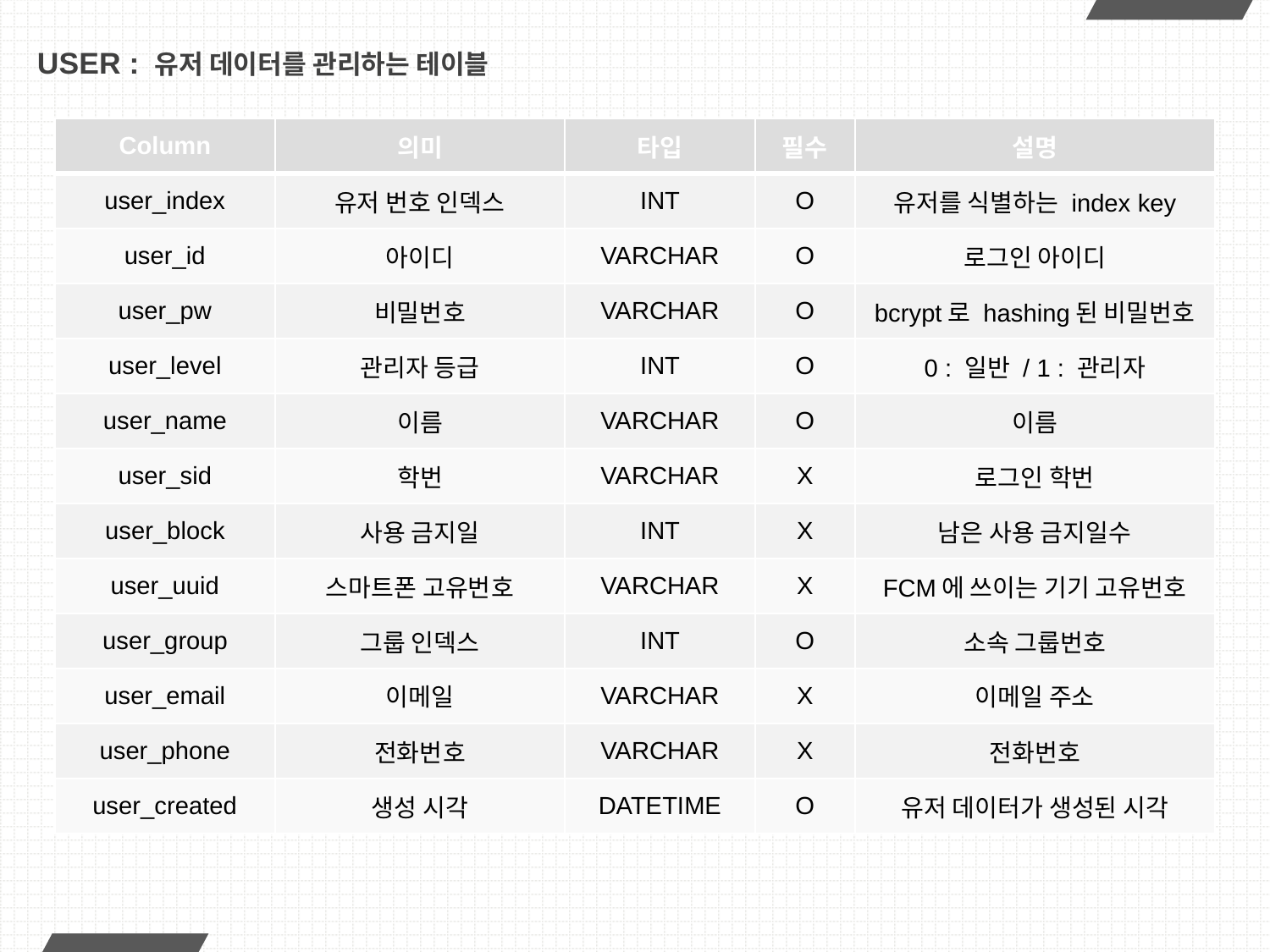

# USER : 유저 데이터를 관리하는 테이블
| Column | 의미 | 타입 | 필수 | 설명 |
| --- | --- | --- | --- | --- |
| user\_index | 유저 번호 인덱스 | INT | O | 유저를 식별하는 index key |
| user\_id | 아이디 | VARCHAR | O | 로그인 아이디 |
| user\_pw | 비밀번호 | VARCHAR | O | bcrypt로 hashing된 비밀번호 |
| user\_level | 관리자 등급 | INT | O | 0 : 일반 / 1 : 관리자 |
| user\_name | 이름 | VARCHAR | O | 이름 |
| user\_sid | 학번 | VARCHAR | X | 로그인 학번 |
| user\_block | 사용 금지일 | INT | X | 남은 사용 금지일수 |
| user\_uuid | 스마트폰 고유번호 | VARCHAR | X | FCM에 쓰이는 기기 고유번호 |
| user\_group | 그룹 인덱스 | INT | O | 소속 그룹번호 |
| user\_email | 이메일 | VARCHAR | X | 이메일 주소 |
| user\_phone | 전화번호 | VARCHAR | X | 전화번호 |
| user\_created | 생성 시각 | DATETIME | O | 유저 데이터가 생성된 시각 |